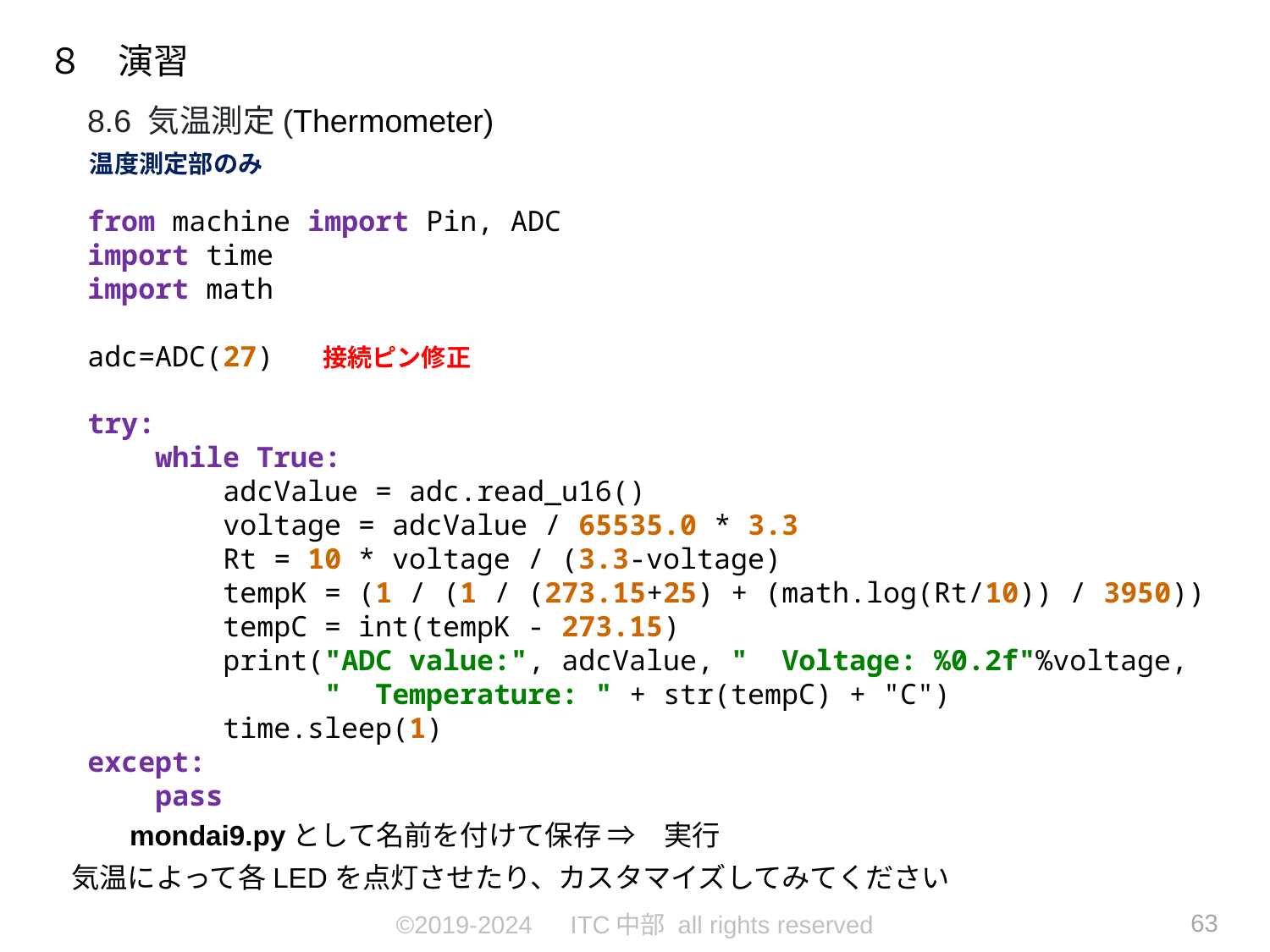

８　演習
8.6 気温測定(Thermometer)
温度測定部のみ
from machine import Pin, ADC
import time
import math

adc=ADC(27)

try:
    while True:
        adcValue = adc.read_u16()
        voltage = adcValue / 65535.0 * 3.3
        Rt = 10 * voltage / (3.3-voltage)
        tempK = (1 / (1 / (273.15+25) + (math.log(Rt/10)) / 3950))
        tempC = int(tempK - 273.15)
        print("ADC value:", adcValue, "  Voltage: %0.2f"%voltage,
              "  Temperature: " + str(tempC) + "C")
        time.sleep(1)
except:
    pass
接続ピン修正
mondai9.pyとして名前を付けて保存 ⇒　実行
気温によって各LEDを点灯させたり、カスタマイズしてみてください